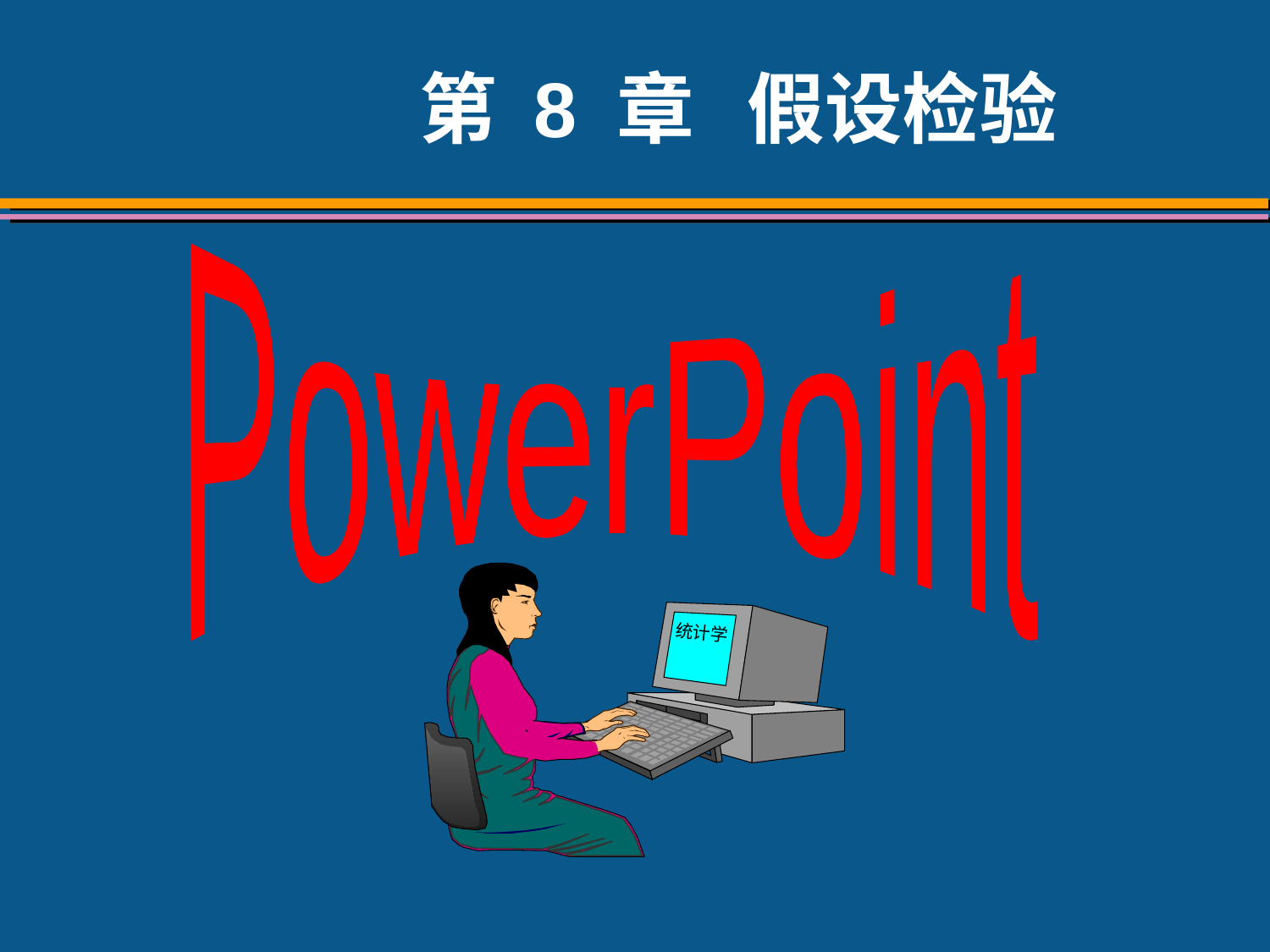

# 第 8 章   假设检验
PowerPoint

统计学

作者：中国人民大学统计学院
贾俊平